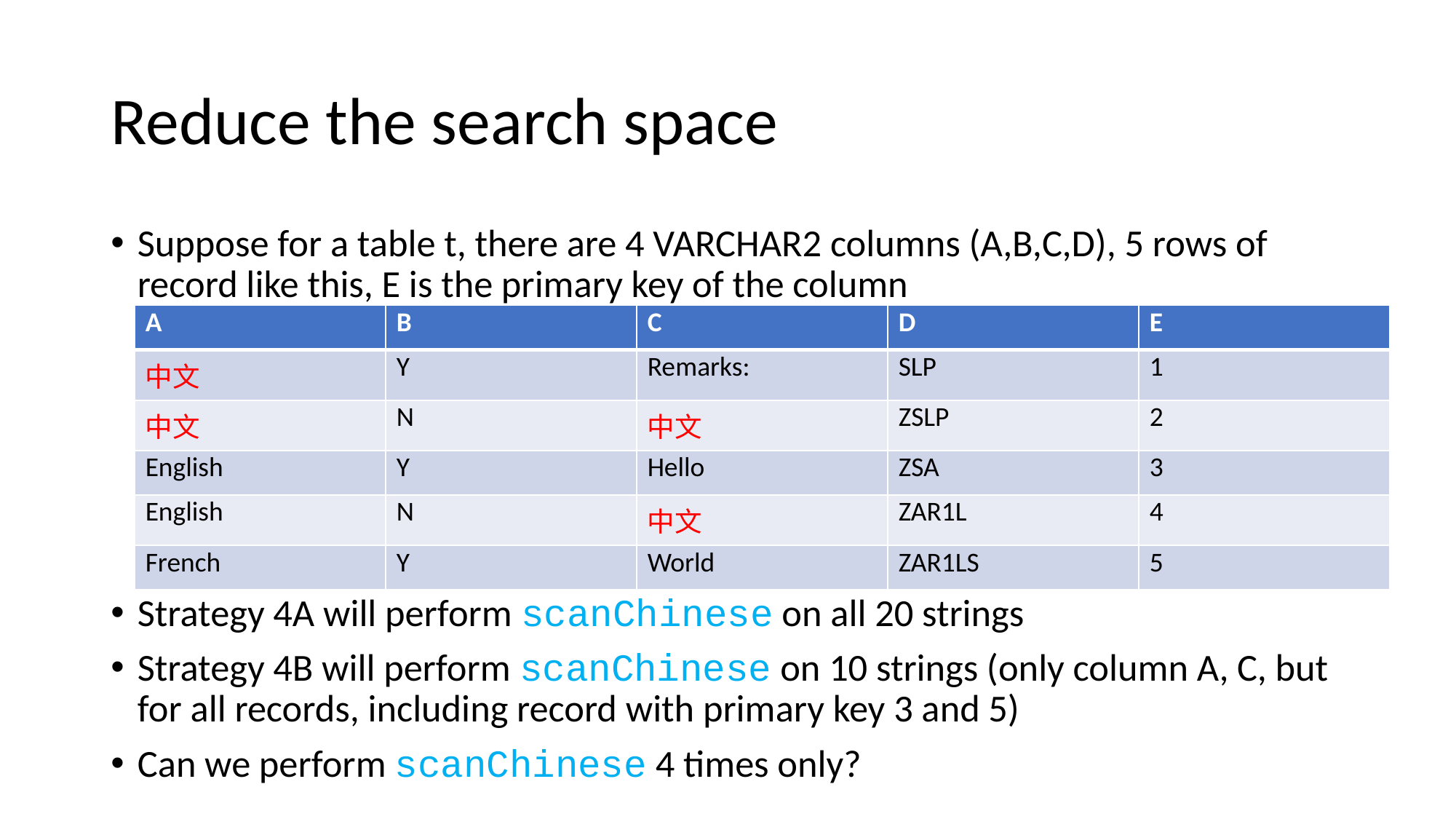

# Reduce the search space
Suppose for a table t, there are 4 VARCHAR2 columns (A,B,C,D), 5 rows of record like this, E is the primary key of the column

Strategy 4A will perform scanChinese on all 20 strings
Strategy 4B will perform scanChinese on 10 strings (only column A, C, but for all records, including record with primary key 3 and 5)
Can we perform scanChinese 4 times only?

| A | B | C | D | E |
| --- | --- | --- | --- | --- |
| 中文 | Y | Remarks: | SLP | 1 |
| 中文 | N | 中文 | ZSLP | 2 |
| English | Y | Hello | ZSA | 3 |
| English | N | 中文 | ZAR1L | 4 |
| French | Y | World | ZAR1LS | 5 |